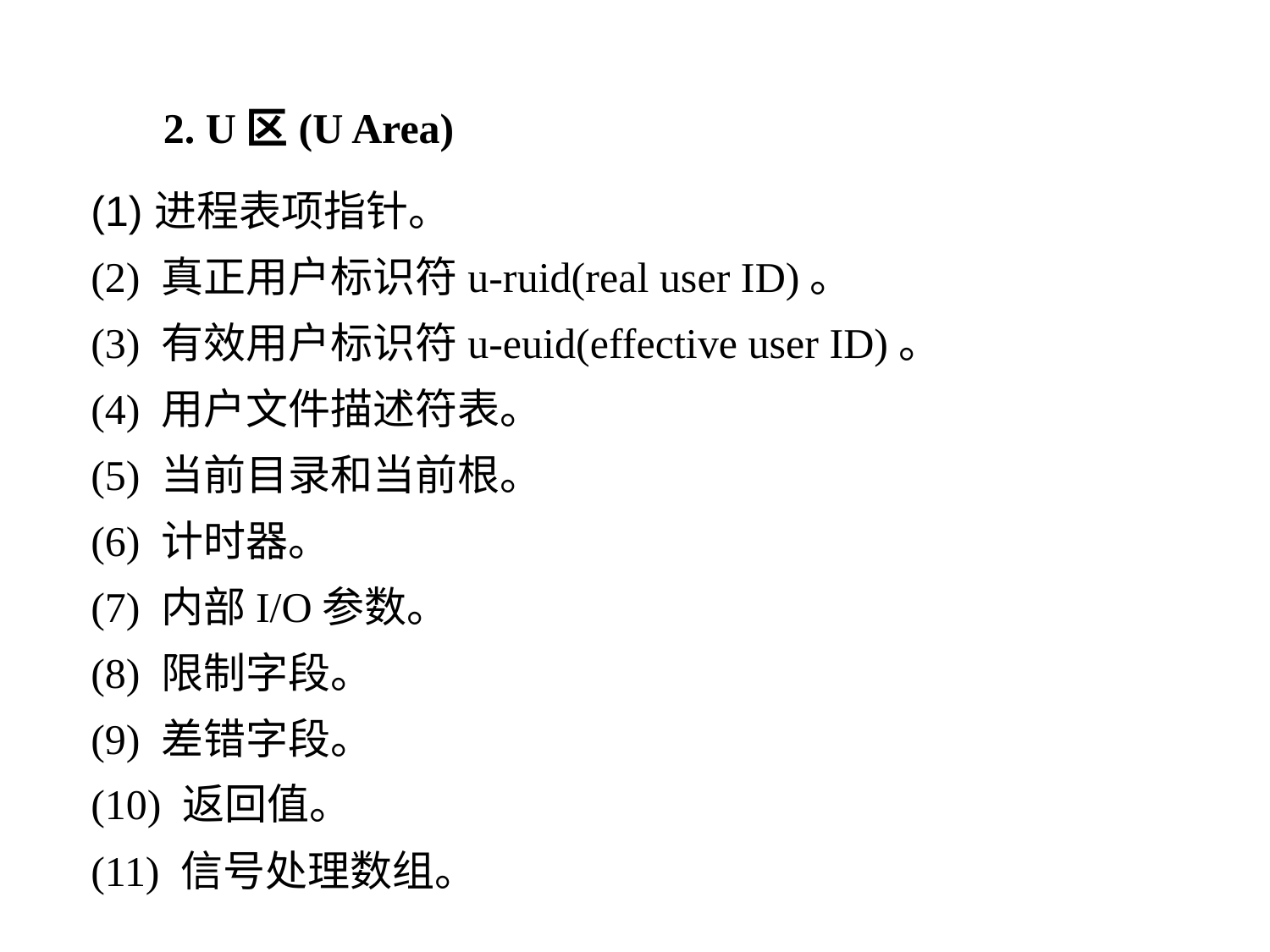

2. U区(U Area)
进程表项指针。
(2) 真正用户标识符u-ruid(real user ID)。
(3) 有效用户标识符u-euid(effective user ID)。
(4) 用户文件描述符表。
(5) 当前目录和当前根。
(6) 计时器。
(7) 内部I/O参数。
(8) 限制字段。
(9) 差错字段。
(10) 返回值。
(11) 信号处理数组。